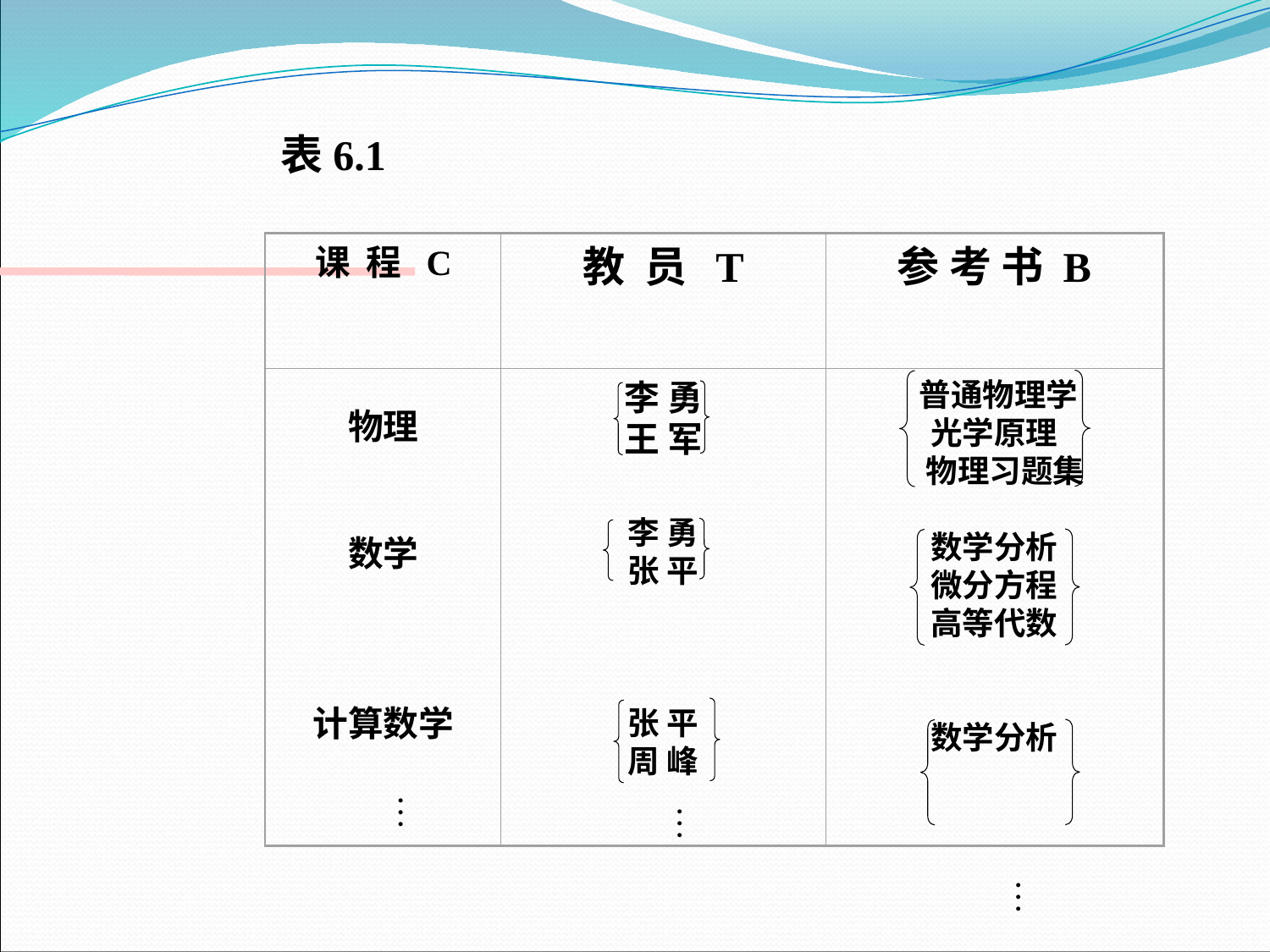

表6.1

课  程  C

教  员  T

参 考 书 B

物理

数学

计算数学

李 勇
王 军

李 勇
张 平

张 平
周 峰

  普通物理学
光学原理
  物理习题集

数学分析
微分方程
高等代数

数学分析

…

…

…

568